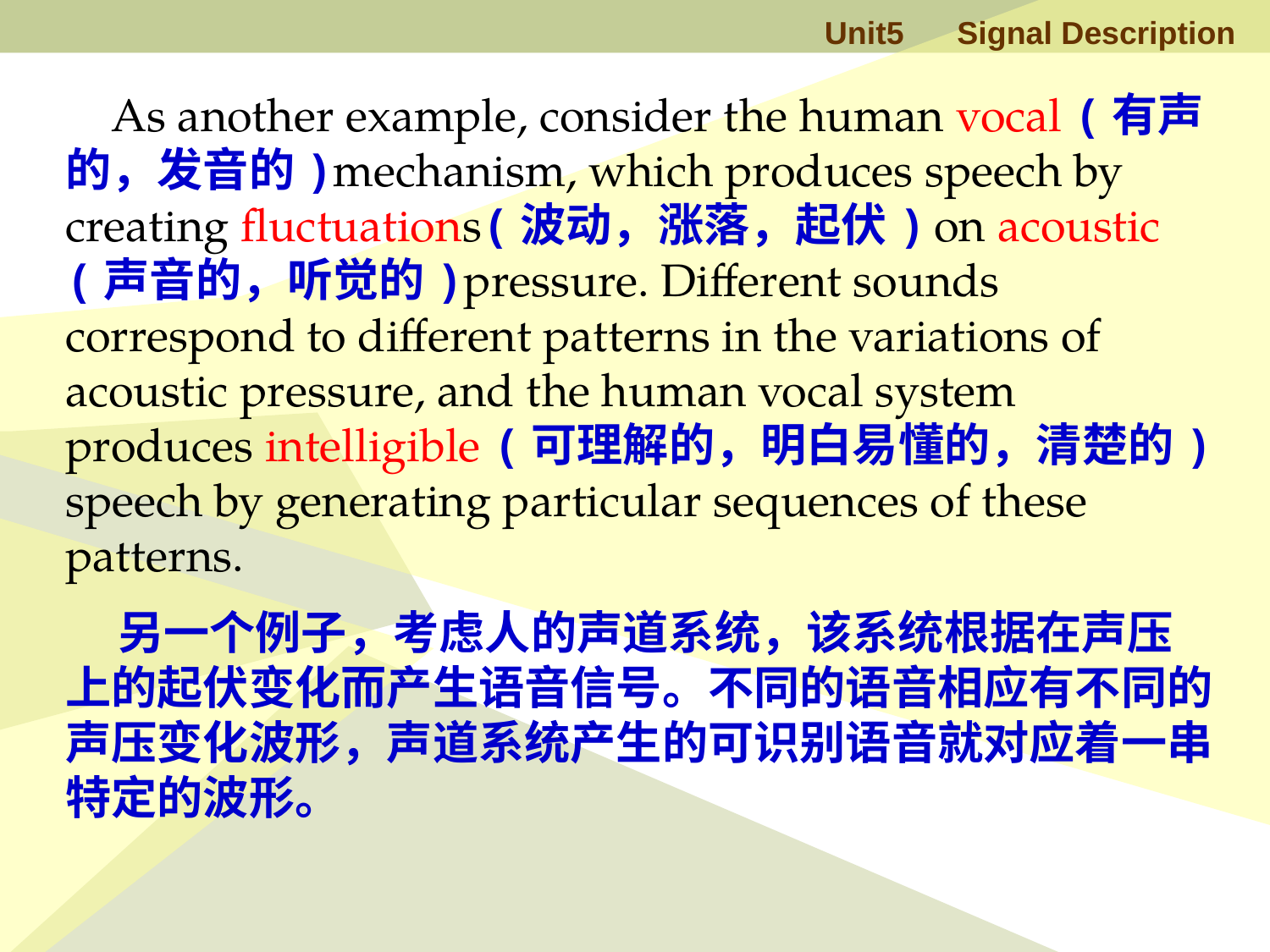

As another example, consider the human vocal (有声的，发音的)mechanism, which produces speech by creating fluctuations(波动，涨落，起伏) on acoustic (声音的，听觉的)pressure. Different sounds correspond to different patterns in the variations of acoustic pressure, and the human vocal system produces intelligible (可理解的，明白易懂的，清楚的) speech by generating particular sequences of these patterns.
    另一个例子，考虑人的声道系统，该系统根据在声压上的起伏变化而产生语音信号。不同的语音相应有不同的声压变化波形，声道系统产生的可识别语音就对应着一串特定的波形。